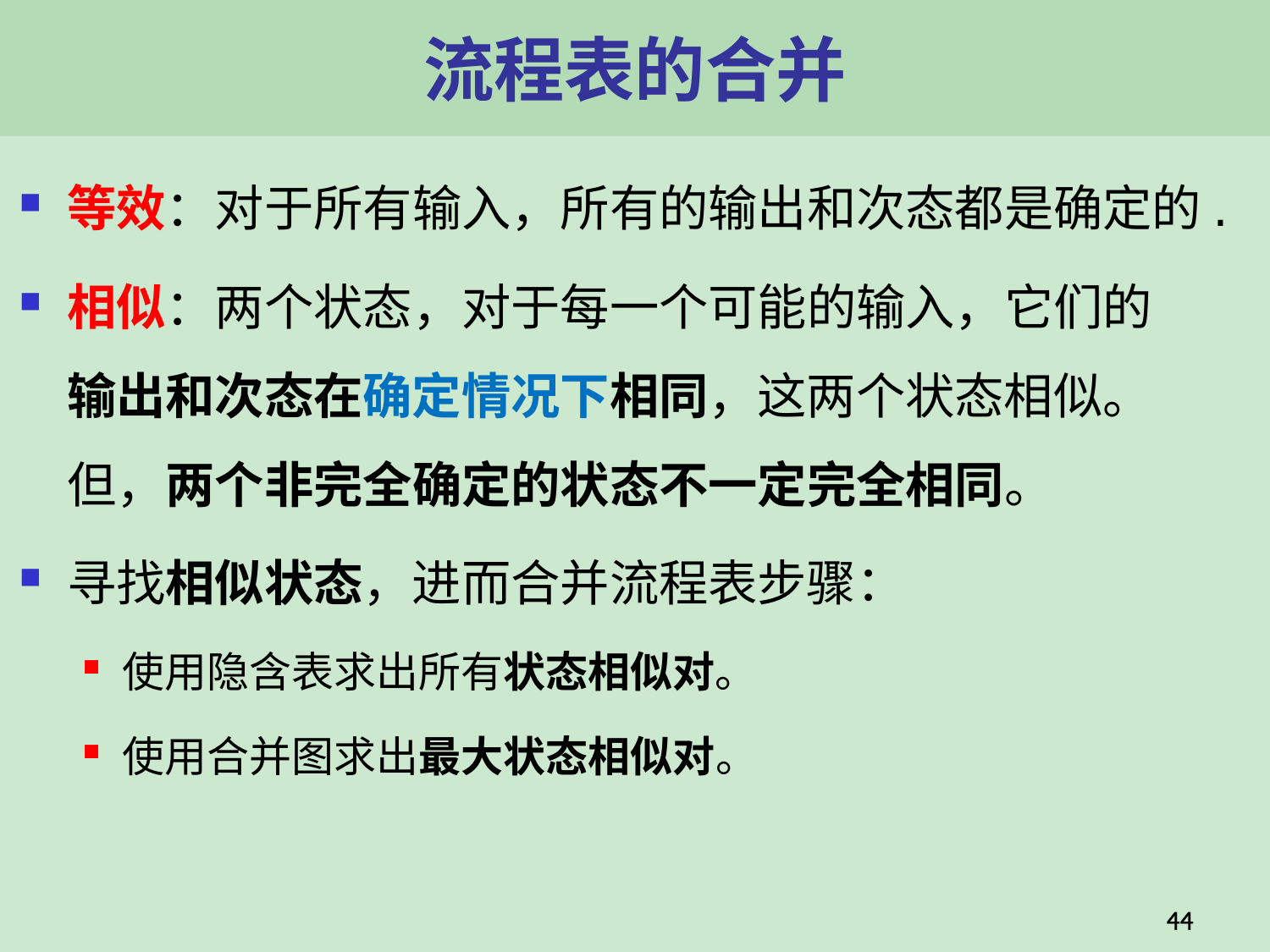

# 流程表的合并
等效：对于所有输入，所有的输出和次态都是确定的.
相似：两个状态，对于每一个可能的输入，它们的
输出和次态在确定情况下相同，这两个状态相似。
但，两个非完全确定的状态不一定完全相同。
寻找相似状态，进而合并流程表步骤：
使用隐含表求出所有状态相似对。
使用合并图求出最大状态相似对。
44